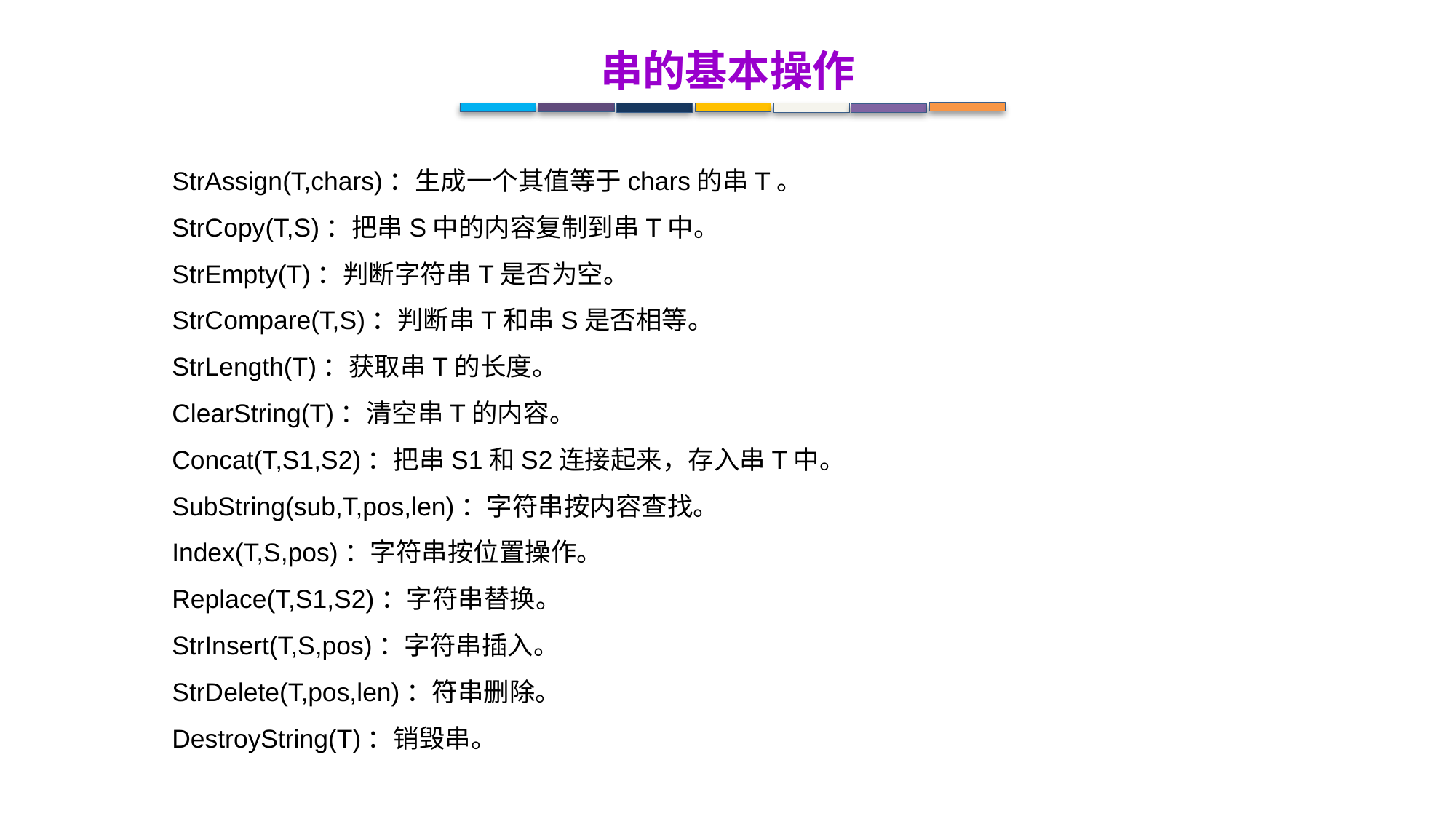

串的基本操作

   StrAssign(T,chars)：生成一个其值等于chars的串T。
   StrCopy(T,S)：把串S中的内容复制到串T中。
   StrEmpty(T)：判断字符串T是否为空。
   StrCompare(T,S)：判断串T和串S是否相等。
   StrLength(T)：获取串T的长度。
   ClearString(T)：清空串T的内容。
   Concat(T,S1,S2)：把串S1和S2连接起来，存入串T中。
   SubString(sub,T,pos,len)：字符串按内容查找。
   Index(T,S,pos)：字符串按位置操作。
   Replace(T,S1,S2)：字符串替换。
   StrInsert(T,S,pos)：字符串插入。
   StrDelete(T,pos,len)：符串删除。
   DestroyString(T)：销毁串。